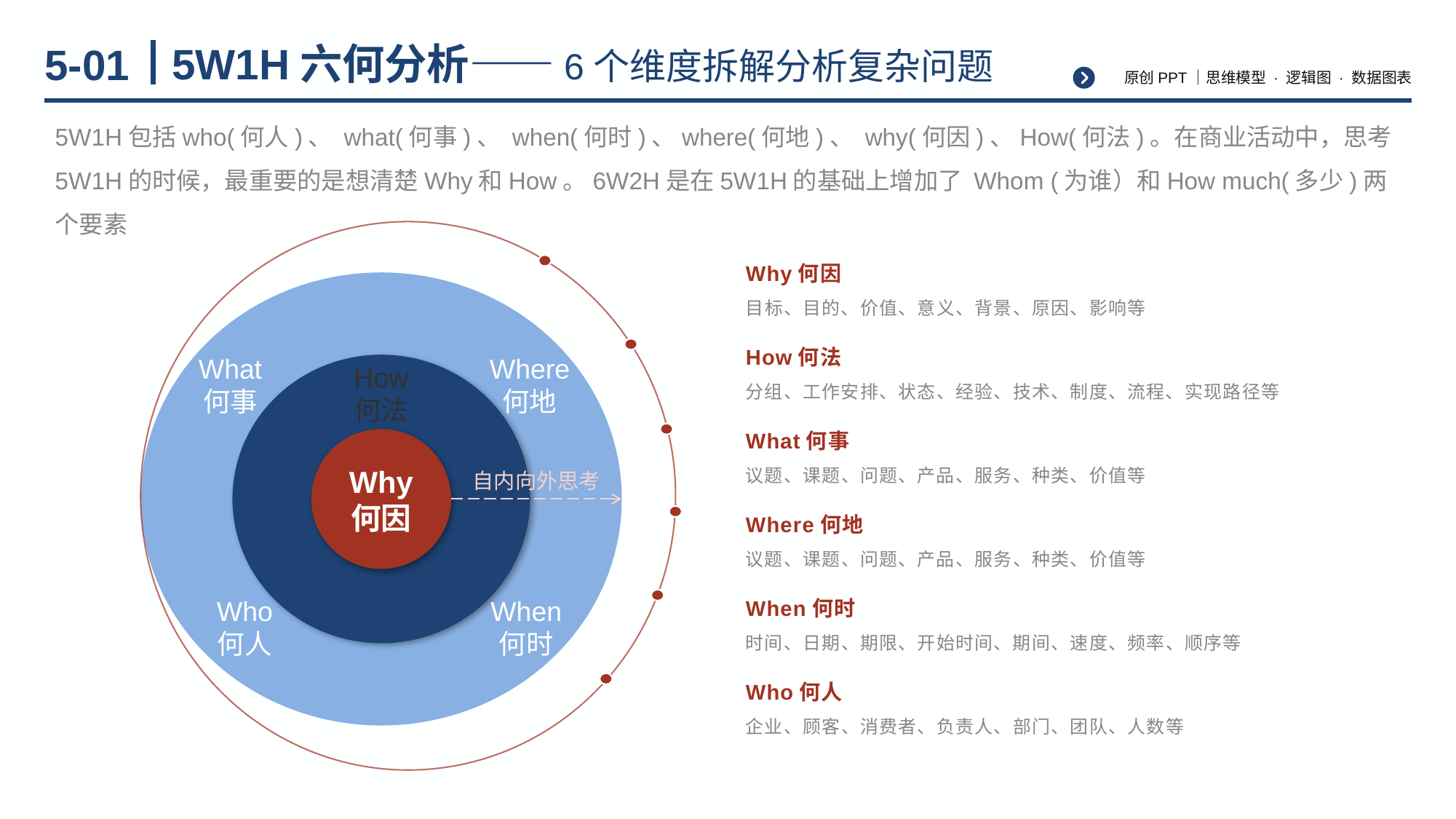

# 5W1H六何分析——6个维度拆解分析复杂问题
5-01
5W1H包括who(何人)、 what(何事)、 when(何时)、where(何地)、 why(何因)、How(何法)。在商业活动中，思考5W1H的时候，最重要的是想清楚Why和How。6W2H是在5W1H的基础上增加了 Whom (为谁）和How much(多少)两个要素

Why何因
目标、目的、价值、意义、背景、原因、影响等

Why
何因
What
何事
Where
何地
How
何法
Who
何人
When
何时
自内向外思考

How何法
分组、工作安排、状态、经验、技术、制度、流程、实现路径等
What何事
议题、课题、问题、产品、服务、种类、价值等

Where何地
议题、课题、问题、产品、服务、种类、价值等

When何时
时间、日期、期限、开始时间、期间、速度、频率、顺序等

Who何人
企业、顾客、消费者、负责人、部门、团队、人数等